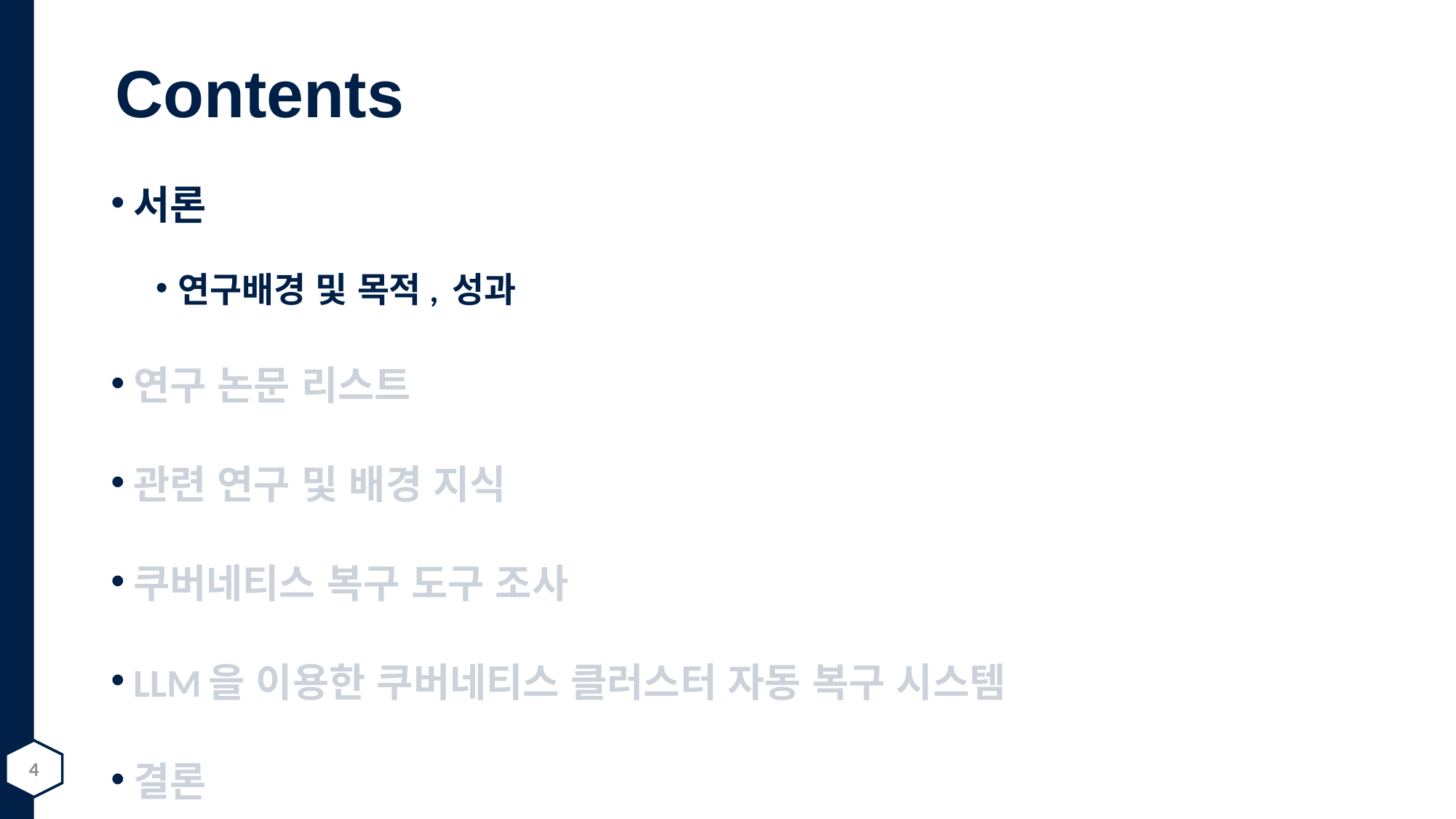

서론
연구배경 및 목적, 성과
연구 논문 리스트
관련 연구 및 배경 지식
쿠버네티스 복구 도구 조사
LLM을 이용한 쿠버네티스 클러스터 자동 복구 시스템
결론
4